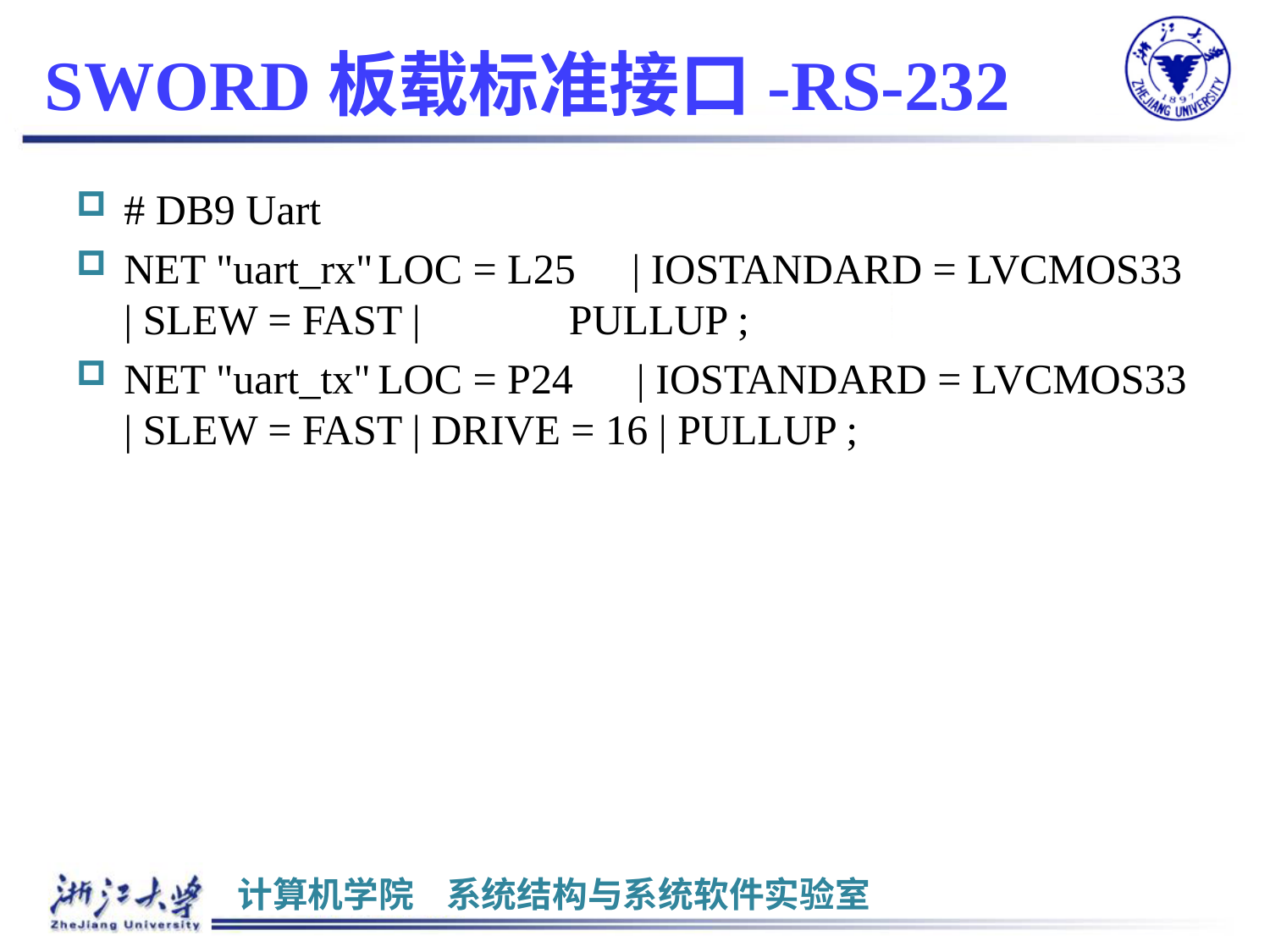

# SWORD板载标准接口-RS-232
# DB9 Uart
NET "uart_rx"	LOC = L25     	| IOSTANDARD = LVCMOS33 | SLEW = FAST |              PULLUP ;
NET "uart_tx"	LOC = P24      | IOSTANDARD = LVCMOS33 | SLEW = FAST | DRIVE = 16 | PULLUP ;